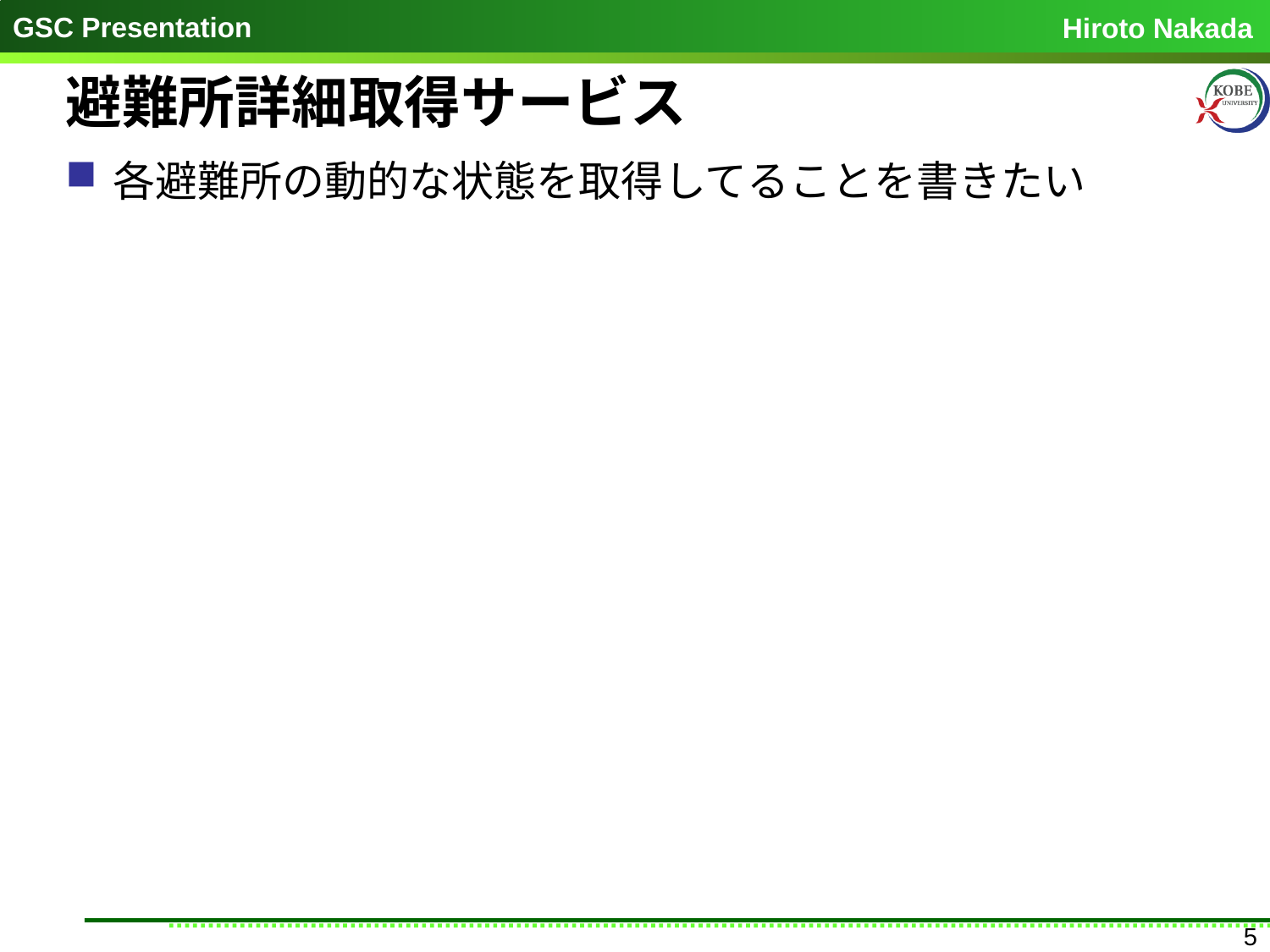

# 避難所詳細取得サービス
各避難所の動的な状態を取得してることを書きたい
5